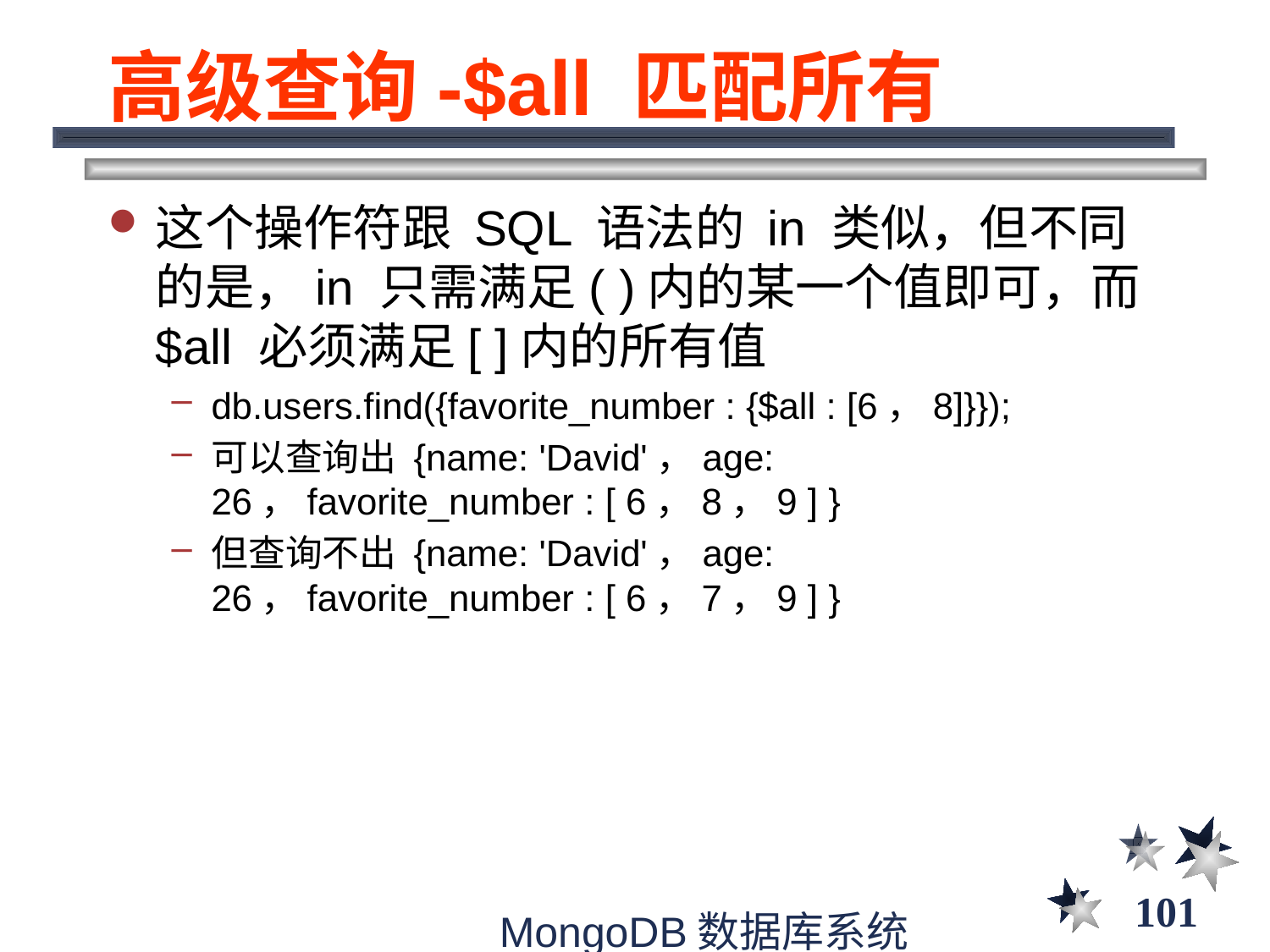

# 高级查询-$all 匹配所有
这个操作符跟 SQL 语法的 in 类似，但不同的是，in 只需满足( )内的某一个值即可，而$all 必须满足[ ]内的所有值
db.users.find({favorite_number : {$all : [6，8]}});
可以查询出 {name: 'David'，age: 26，favorite_number : [ 6，8，9 ] }
但查询不出 {name: 'David'，age: 26，favorite_number : [ 6，7，9 ] }
101
MongoDB数据库系统